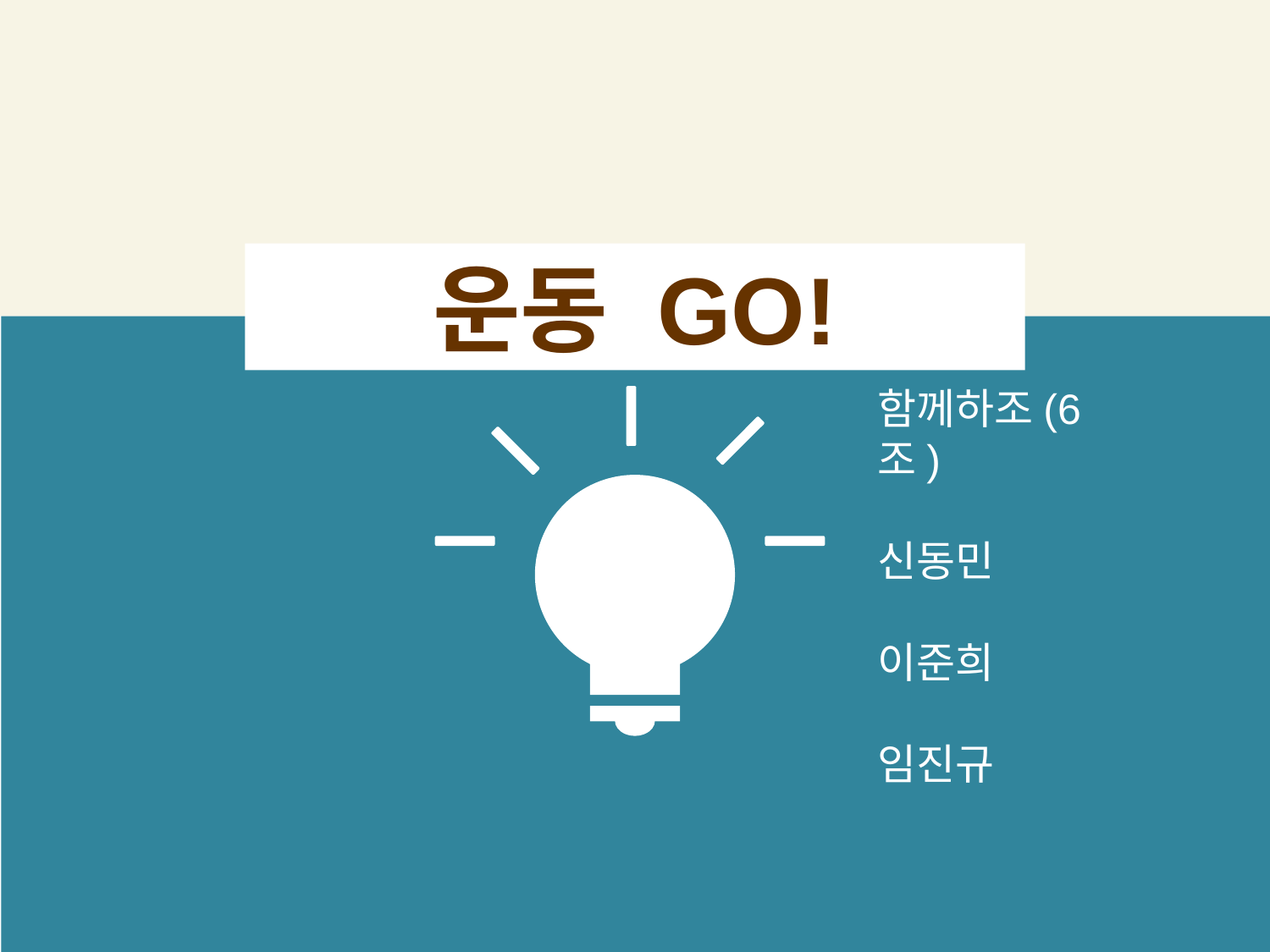

운동 GO!

함께하조(6조)
               신동민
               이준희
               임진규

1